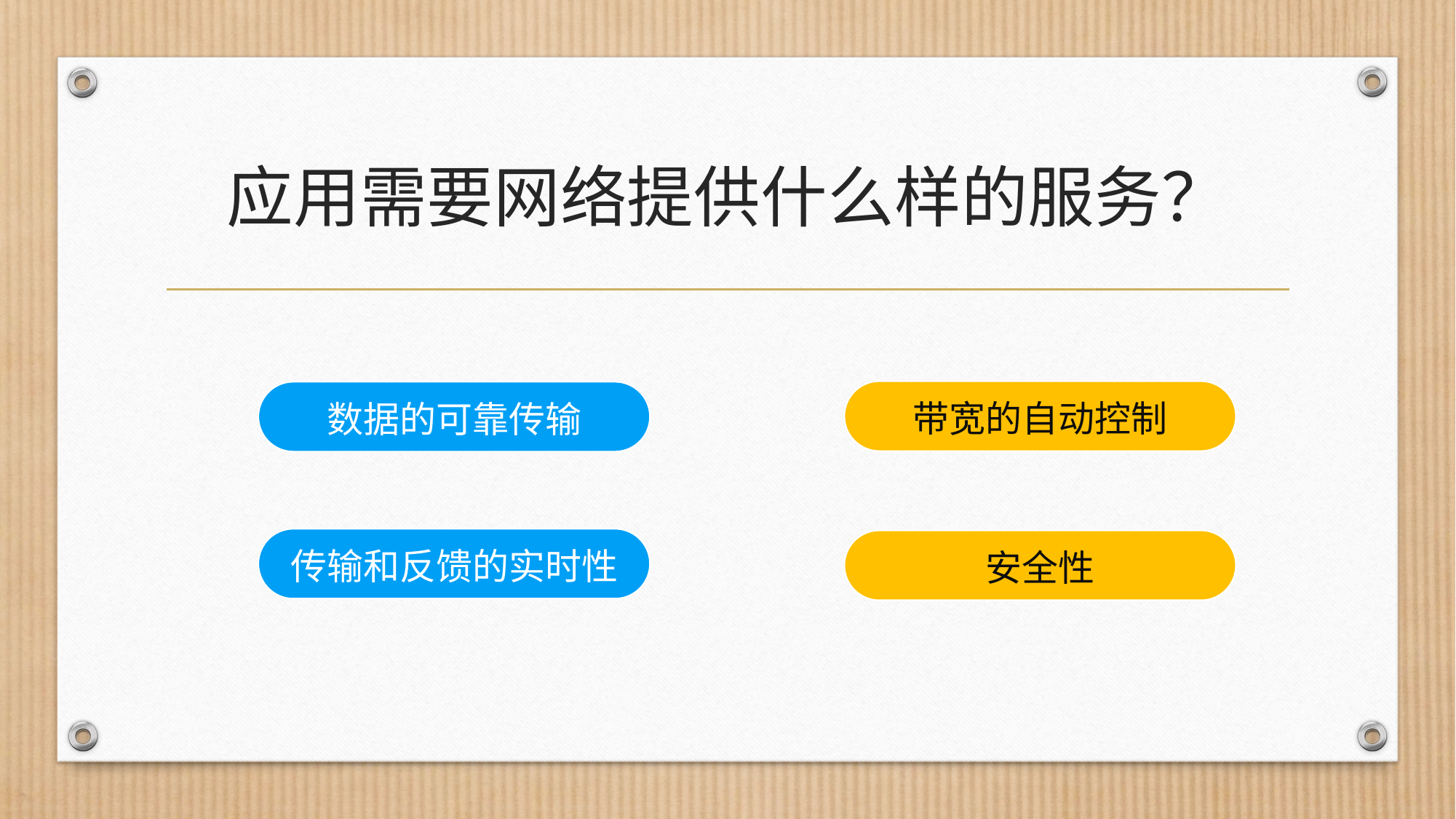

# 应用需要网络提供什么样的服务？

带宽的自动控制

数据的可靠传输

传输和反馈的实时性

安全性